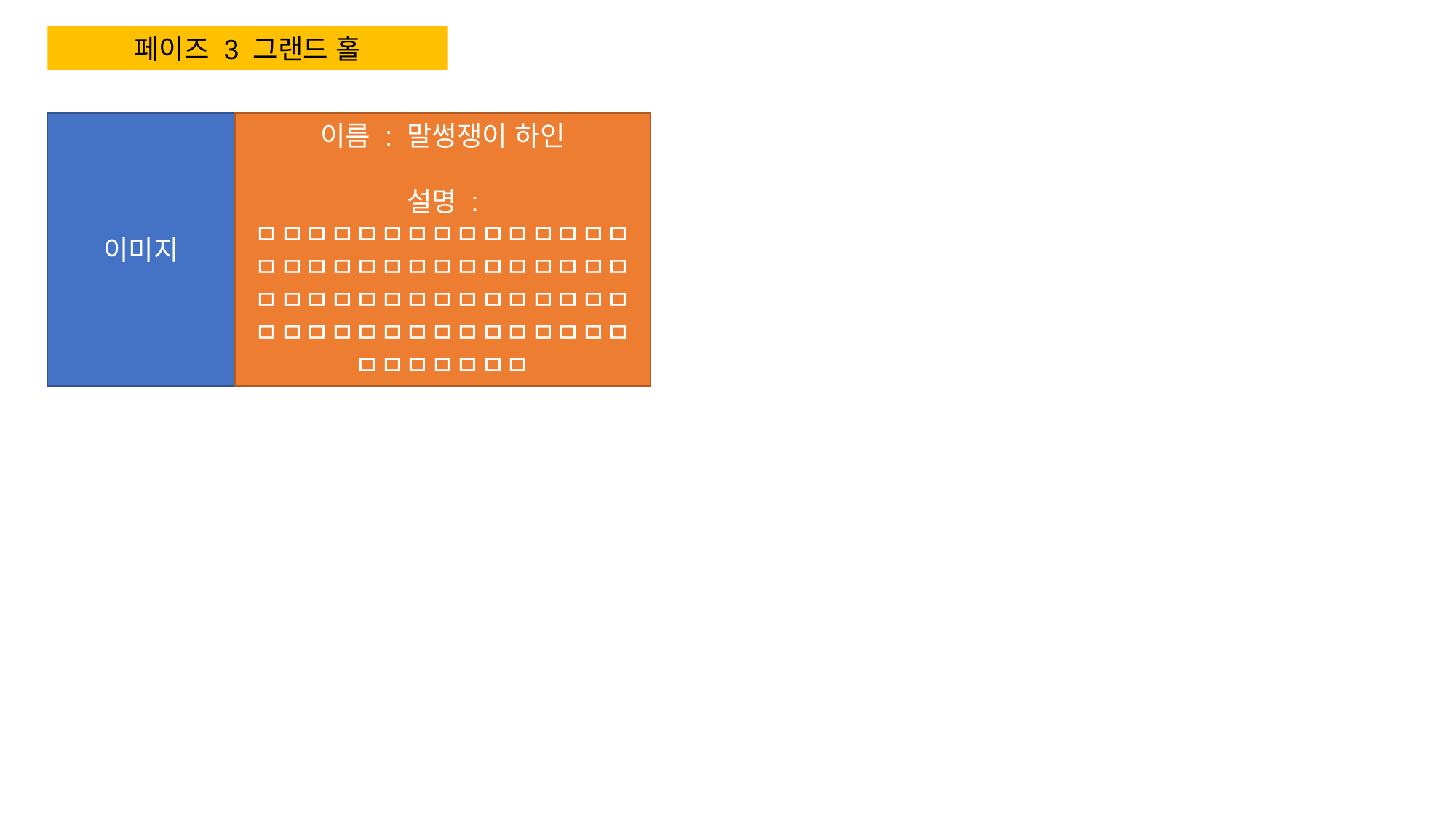

페이즈 3 그랜드 홀
이미지
이름 : 말썽쟁이 하인

설명 : ㅁㅁㅁㅁㅁㅁㅁㅁㅁㅁㅁㅁㅁㅁㅁㅁㅁㅁㅁㅁㅁㅁㅁㅁㅁㅁㅁㅁㅁㅁㅁㅁㅁㅁㅁㅁㅁㅁㅁㅁㅁㅁㅁㅁㅁㅁㅁㅁㅁㅁㅁㅁㅁㅁㅁㅁㅁㅁㅁㅁㅁㅁㅁㅁㅁㅁㅁ